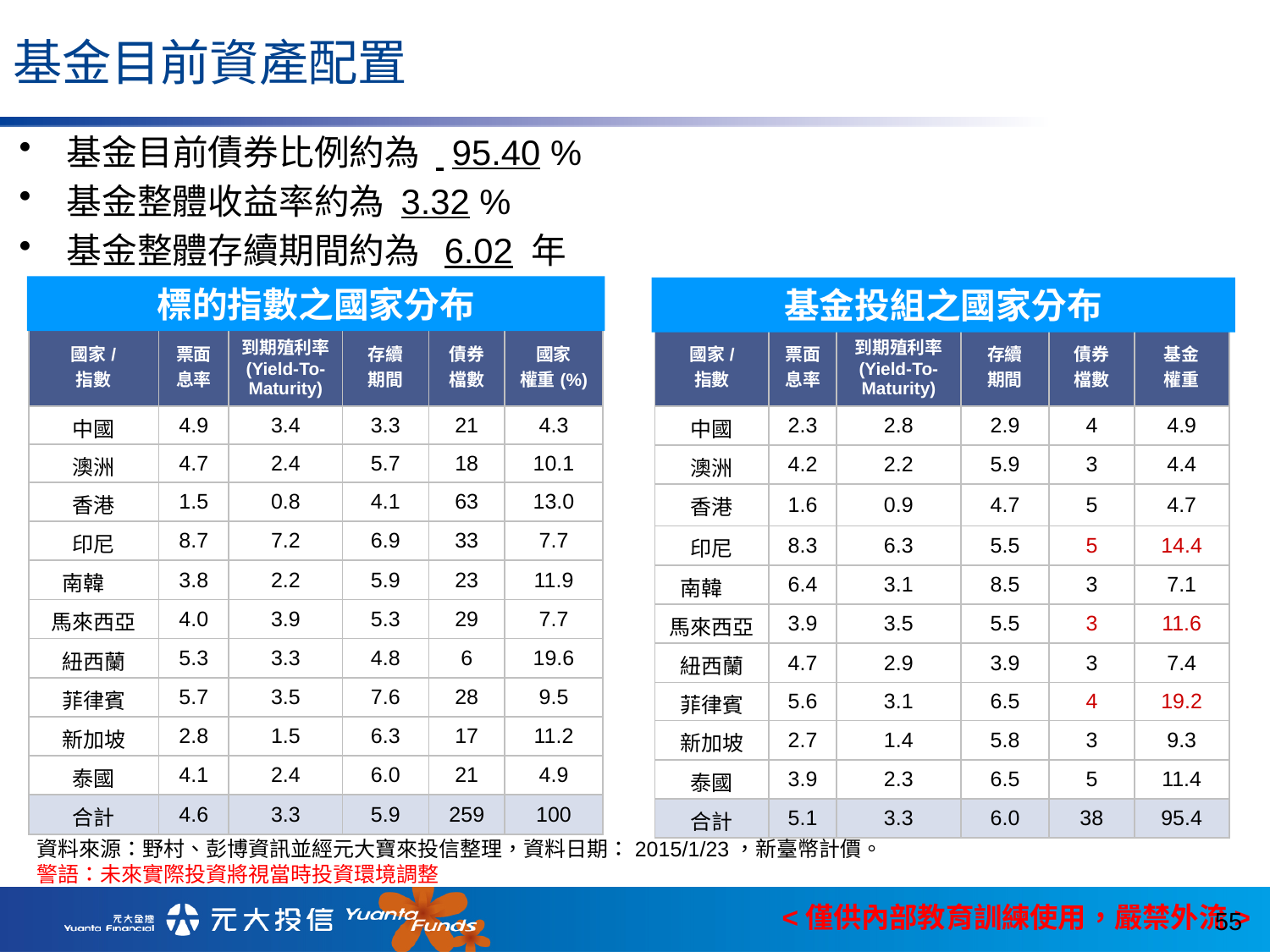

基金目前資產配置
基金目前債券比例約為   95.40 %
基金整體收益率約為 3.32 %
基金整體存續期間約為  6.02 年
標的指數之國家分布
基金投組之國家分布
| 國家/ 指數 | 票面 息率 | 到期殖利率 (Yield-To-Maturity) | 存續 期間 | 債券 檔數 | 國家 權重(%) |
| --- | --- | --- | --- | --- | --- |
| 中國 | 4.9 | 3.4 | 3.3 | 21 | 4.3 |
| 澳洲 | 4.7 | 2.4 | 5.7 | 18 | 10.1 |
| 香港 | 1.5 | 0.8 | 4.1 | 63 | 13.0 |
| 印尼 | 8.7 | 7.2 | 6.9 | 33 | 7.7 |
| 南韓 | 3.8 | 2.2 | 5.9 | 23 | 11.9 |
| 馬來西亞 | 4.0 | 3.9 | 5.3 | 29 | 7.7 |
| 紐西蘭 | 5.3 | 3.3 | 4.8 | 6 | 19.6 |
| 菲律賓 | 5.7 | 3.5 | 7.6 | 28 | 9.5 |
| 新加坡 | 2.8 | 1.5 | 6.3 | 17 | 11.2 |
| 泰國 | 4.1 | 2.4 | 6.0 | 21 | 4.9 |
| 合計 | 4.6 | 3.3 | 5.9 | 259 | 100 |
| 國家/ 指數 | 票面 息率 | 到期殖利率 (Yield-To-Maturity) | 存續 期間 | 債券 檔數 | 基金 權重 |
| --- | --- | --- | --- | --- | --- |
| 中國 | 2.3 | 2.8 | 2.9 | 4 | 4.9 |
| 澳洲 | 4.2 | 2.2 | 5.9 | 3 | 4.4 |
| 香港 | 1.6 | 0.9 | 4.7 | 5 | 4.7 |
| 印尼 | 8.3 | 6.3 | 5.5 | 5 | 14.4 |
| 南韓 | 6.4 | 3.1 | 8.5 | 3 | 7.1 |
| 馬來西亞 | 3.9 | 3.5 | 5.5 | 3 | 11.6 |
| 紐西蘭 | 4.7 | 2.9 | 3.9 | 3 | 7.4 |
| 菲律賓 | 5.6 | 3.1 | 6.5 | 4 | 19.2 |
| 新加坡 | 2.7 | 1.4 | 5.8 | 3 | 9.3 |
| 泰國 | 3.9 | 2.3 | 6.5 | 5 | 11.4 |
| 合計 | 5.1 | 3.3 | 6.0 | 38 | 95.4 |
資料來源：野村、彭博資訊並經元大寶來投信整理，資料日期：2015/1/23，新臺幣計價。
警語：未來實際投資將視當時投資環境調整
55